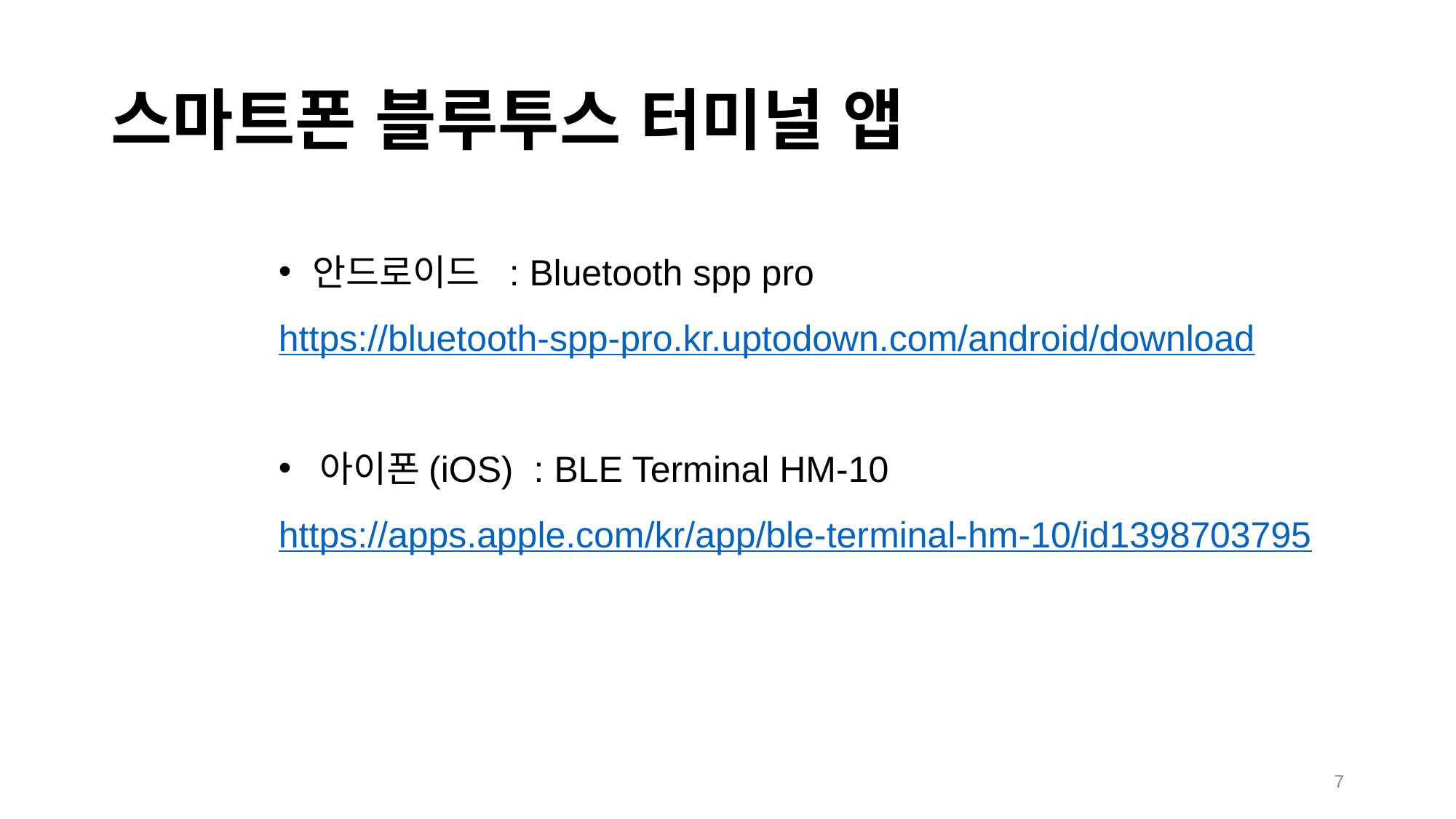

# 스마트폰 블루투스 터미널 앱
안드로이드  : Bluetooth spp pro
https://bluetooth-spp-pro.kr.uptodown.com/android/download

아이폰(iOS)  : BLE Terminal HM-10
https://apps.apple.com/kr/app/ble-terminal-hm-10/id1398703795
7